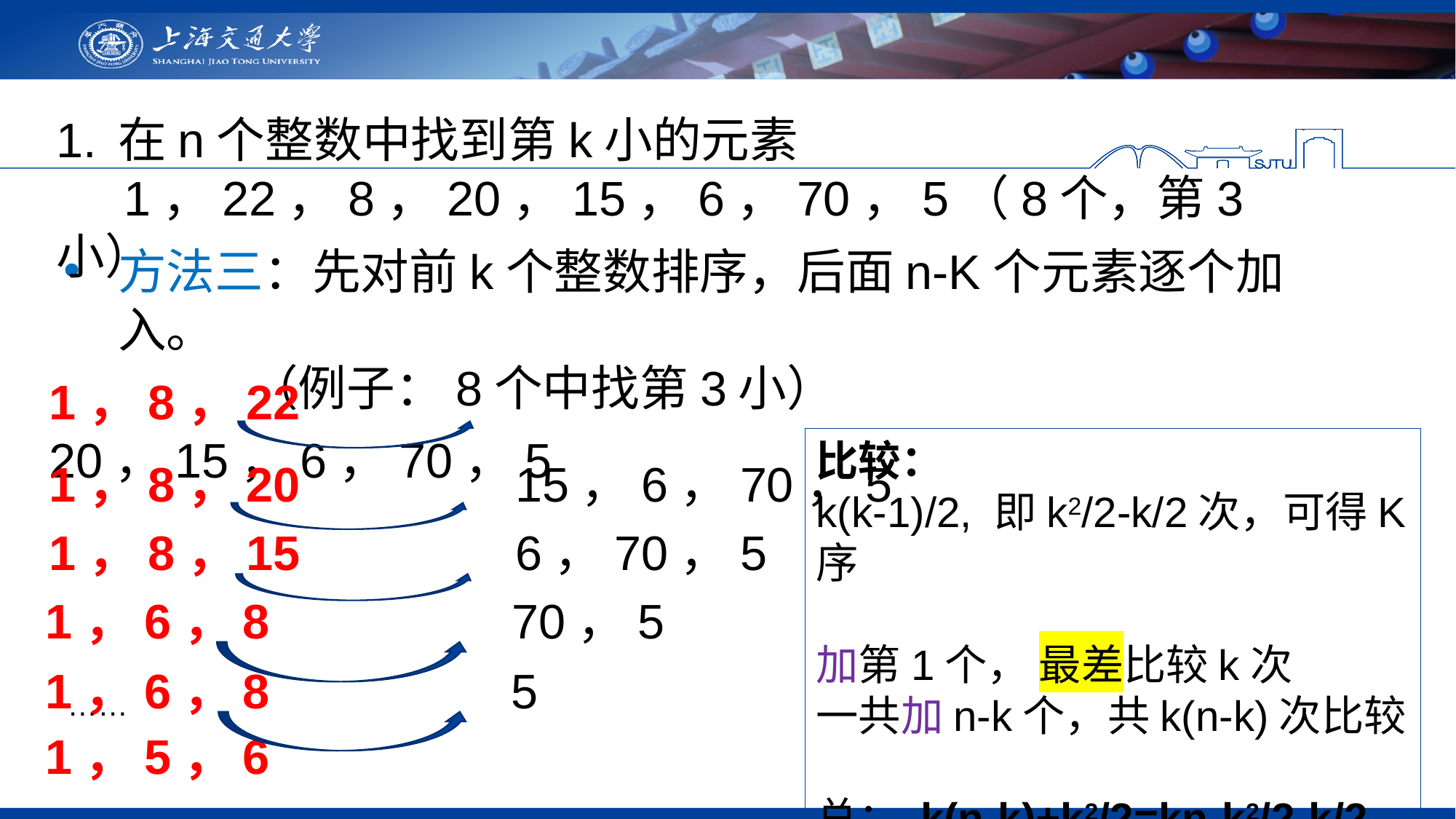

在n个整数中找到第k小的元素
     1，22，8，20，15，6，70，5（8个，第3小）
方法三：先对前k个整数排序，后面n-K个元素逐个加入。
                （例子：8个中找第3小）
1，8，22                20，15，6，70，5

比较：
k(k-1)/2, 即k2/2-k/2次，可得K序

加第1个， 最差比较k次
一共加n-k个，共k(n-k)次比较

总： k(n-k)+k2/2=kn-k2/2-k/2
1，8，20                15，6，70，5

1，8，15                6，70，5

1，6，8                  70，5

1，6，8                  5
……

1，5，6